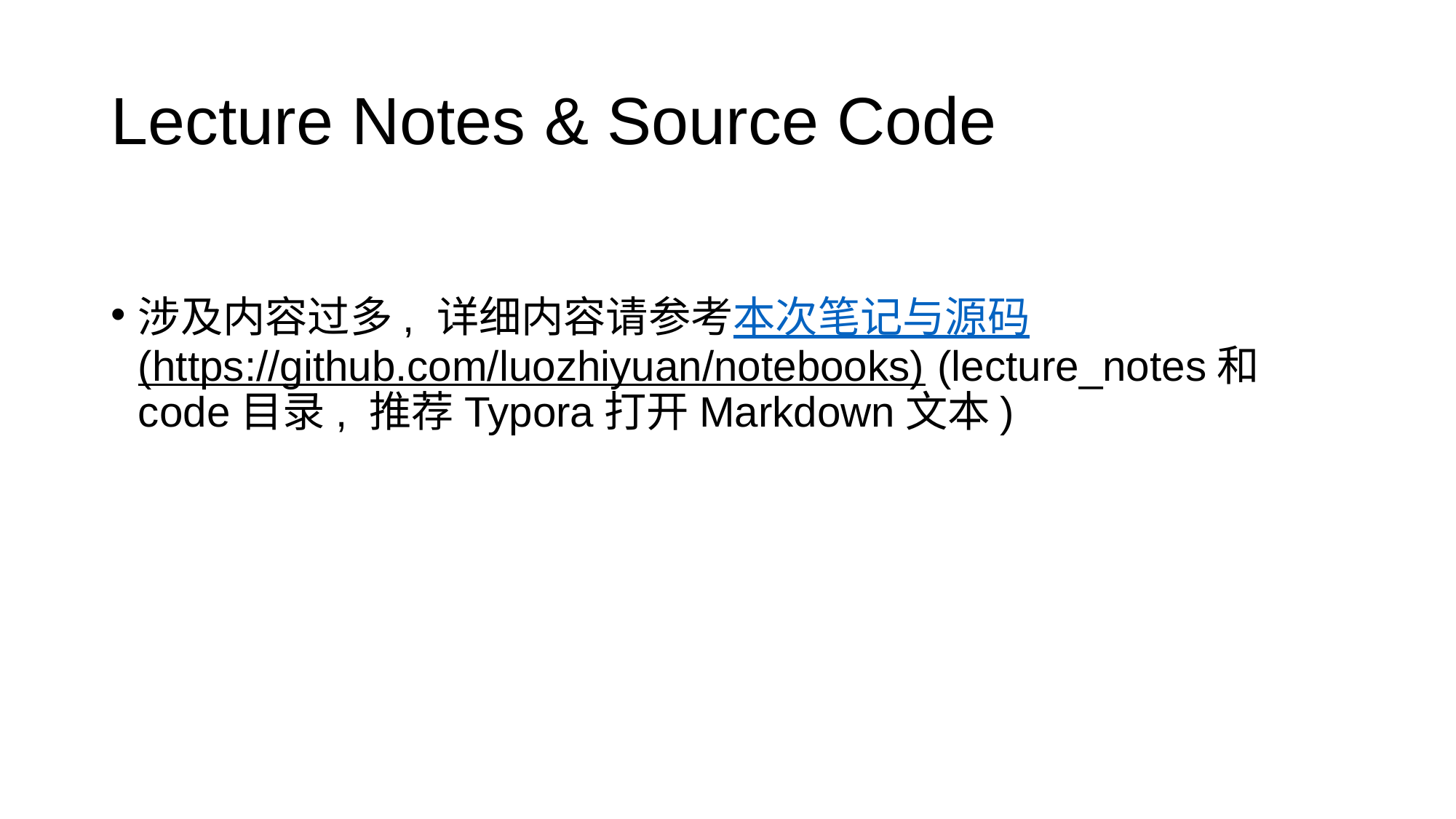

# Lecture Notes & Source Code

涉及内容过多, 详细内容请参考本次笔记与源码(https://github.com/luozhiyuan/notebooks) (lecture_notes和code目录, 推荐Typora打开Markdown文本)